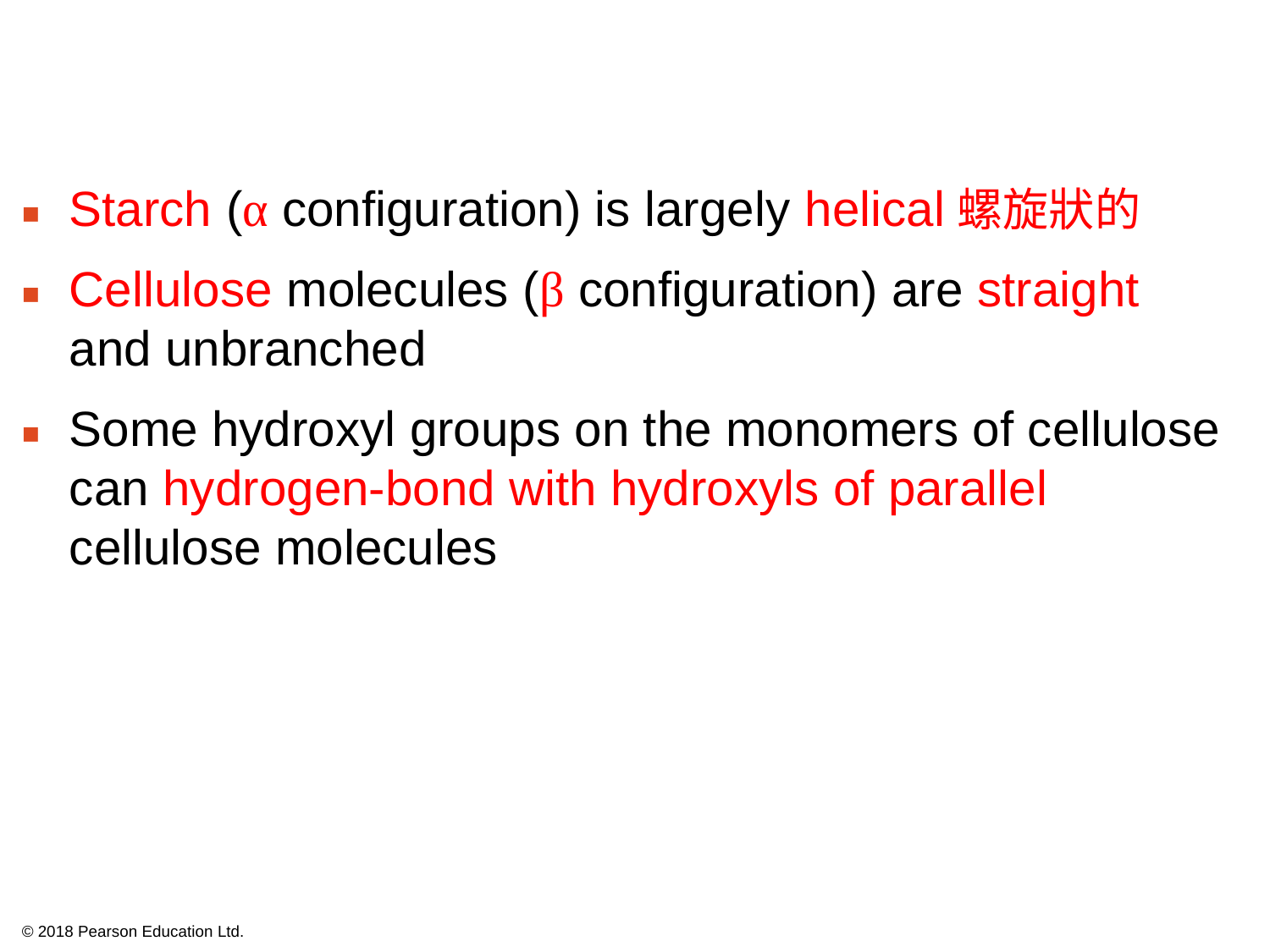

Starch (α configuration) is largely helical螺旋狀的
Cellulose molecules (β configuration) are straight and unbranched
Some hydroxyl groups on the monomers of cellulose can hydrogen-bond with hydroxyls of parallel cellulose molecules
© 2018 Pearson Education Ltd.